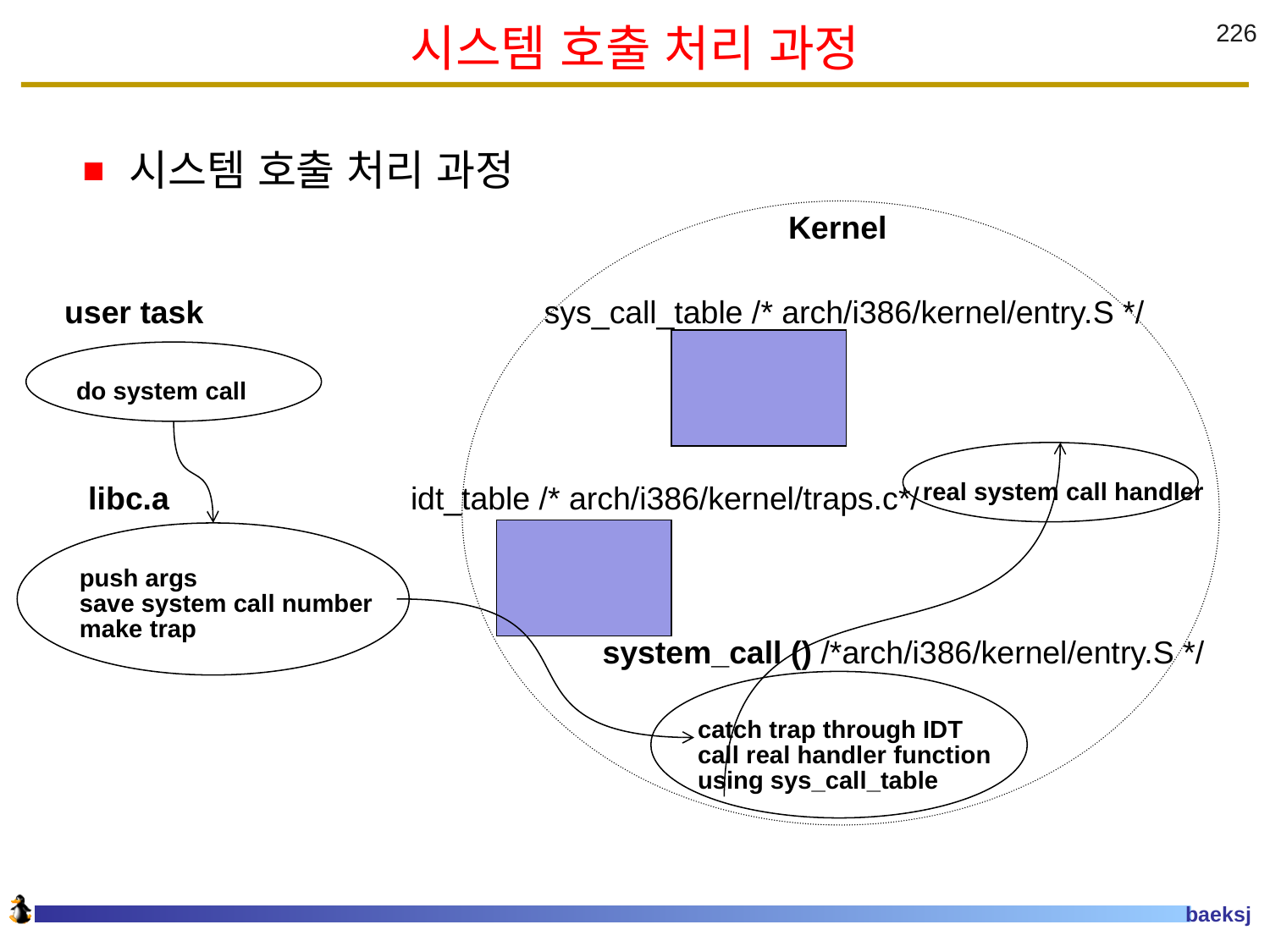

# 시스템 호출 처리 과정
226
시스템 호출 처리 과정

Kernel
user task
sys_call_table /* arch/i386/kernel/entry.S */

do system call

real system call handler
libc.a
idt_table /* arch/i386/kernel/traps.c*/

  push args
  save system call number
  make trap

           system_call () /*arch/i386/kernel/entry.S */

  catch trap through IDT
  call real handler function
  using sys_call_table